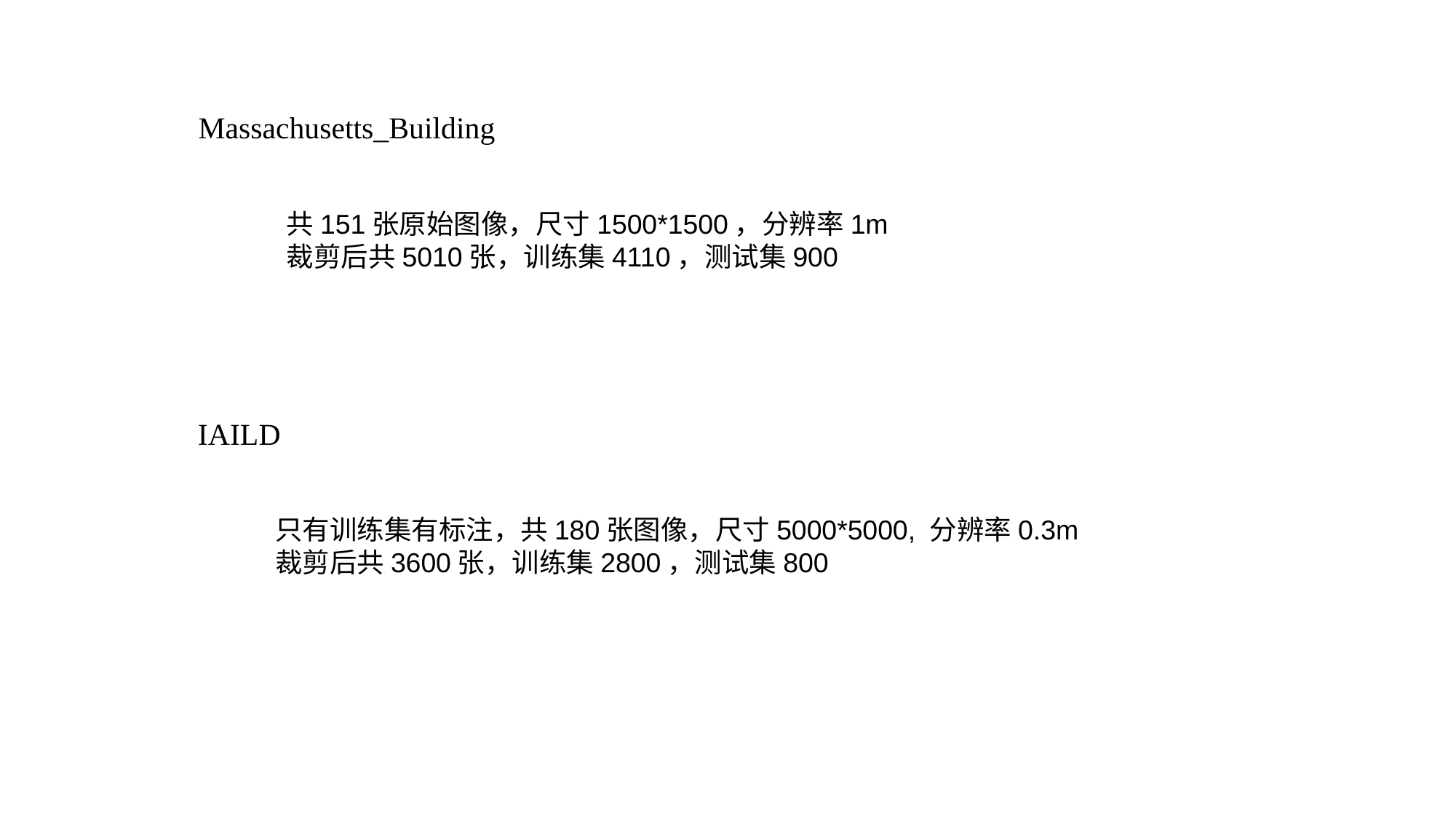

Massachusetts_Building
共151张原始图像，尺寸1500*1500，分辨率1m
裁剪后共5010张，训练集4110，测试集900
IAILD
只有训练集有标注，共180张图像，尺寸5000*5000, 分辨率0.3m
裁剪后共3600张，训练集2800，测试集800